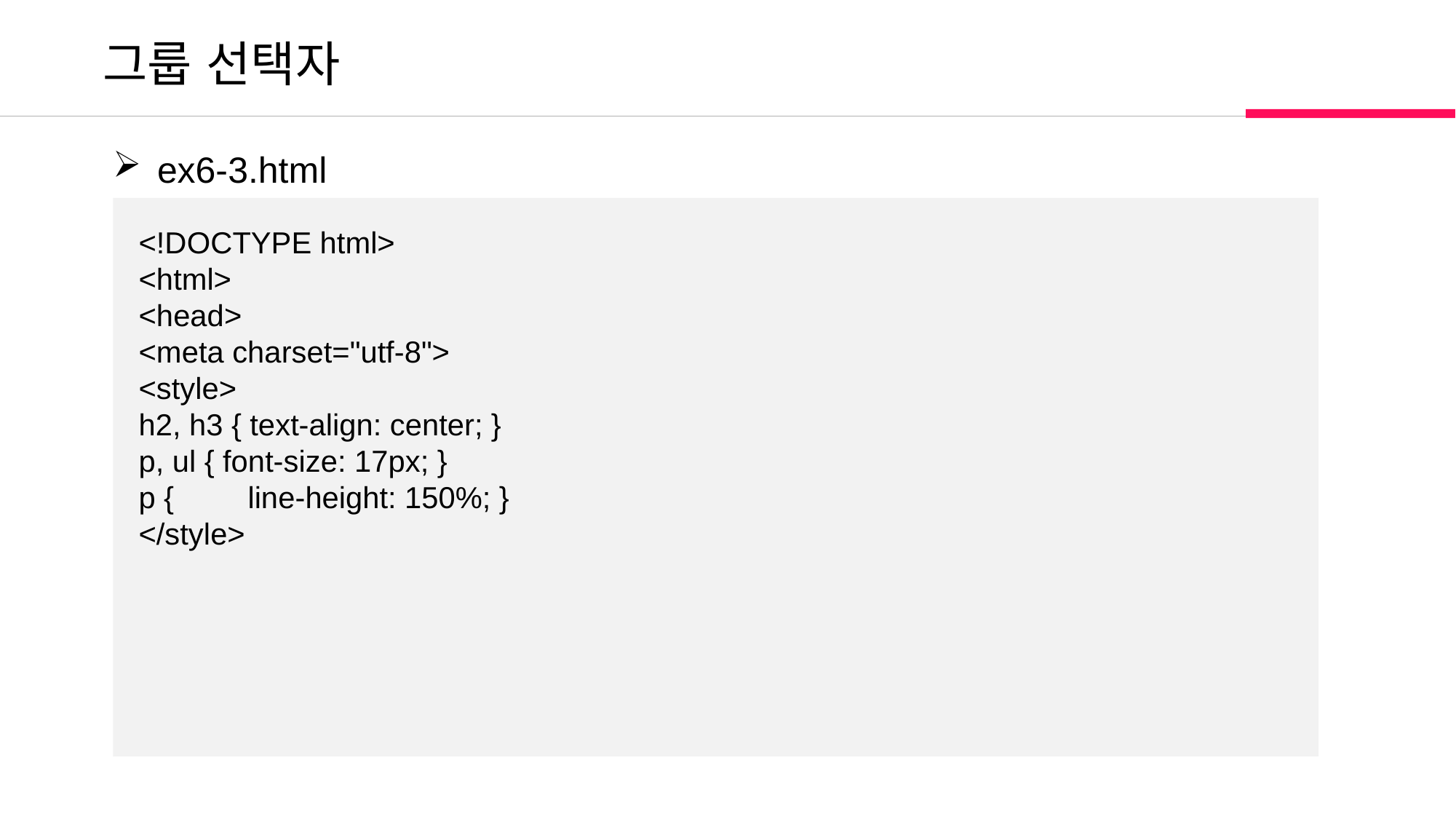

그룹 선택자

 ex6-3.html
<!DOCTYPE html>
<html>
<head>
<meta charset="utf-8">
<style>
h2, h3 { text-align: center; }
p, ul { font-size: 17px; }
p {	line-height: 150%; }
</style>